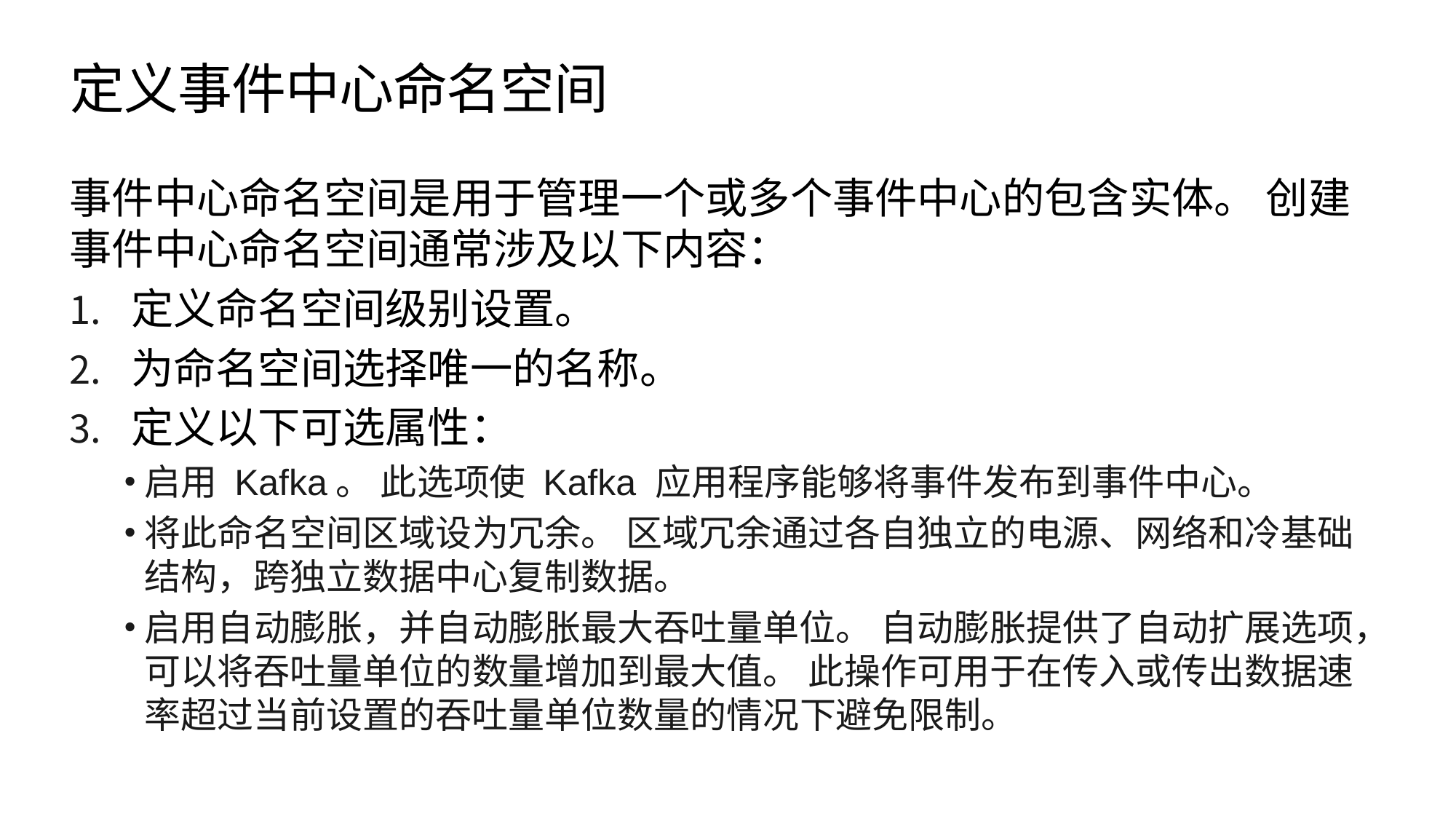

# 定义事件中心命名空间
事件中心命名空间是用于管理一个或多个事件中心的包含实体。 创建事件中心命名空间通常涉及以下内容：
定义命名空间级别设置。
为命名空间选择唯一的名称。
定义以下可选属性：
启用 Kafka。 此选项使 Kafka 应用程序能够将事件发布到事件中心。
将此命名空间区域设为冗余。 区域冗余通过各自独立的电源、网络和冷基础结构，跨独立数据中心复制数据。
启用自动膨胀，并自动膨胀最大吞吐量单位。 自动膨胀提供了自动扩展选项，可以将吞吐量单位的数量增加到最大值。 此操作可用于在传入或传出数据速率超过当前设置的吞吐量单位数量的情况下避免限制。